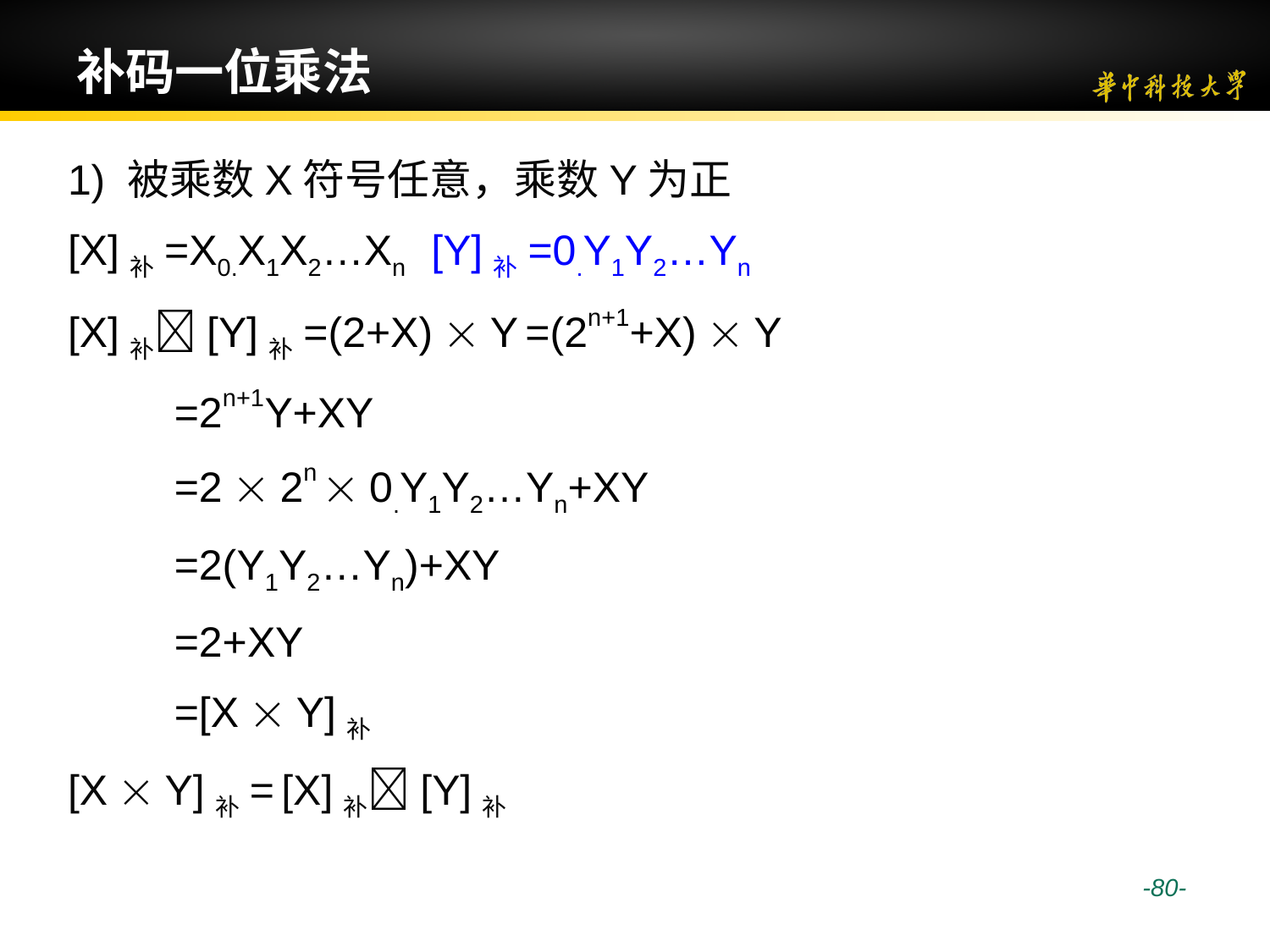

# 补码一位乘法
1) 被乘数X符号任意，乘数Y为正
[X]补=X0.X1X2…Xn   [Y]补=0.Y1Y2…Yn
[X]补×[Y]补=(2+X) × Y =(2n+1+X) × Y
         =2n+1Y+XY
         =2 × 2n × 0.Y1Y2…Yn+XY
         =2(Y1Y2…Yn)+XY
         =2+XY
         =[X × Y]补
[X × Y]补= [X]补×[Y]补

 -80-